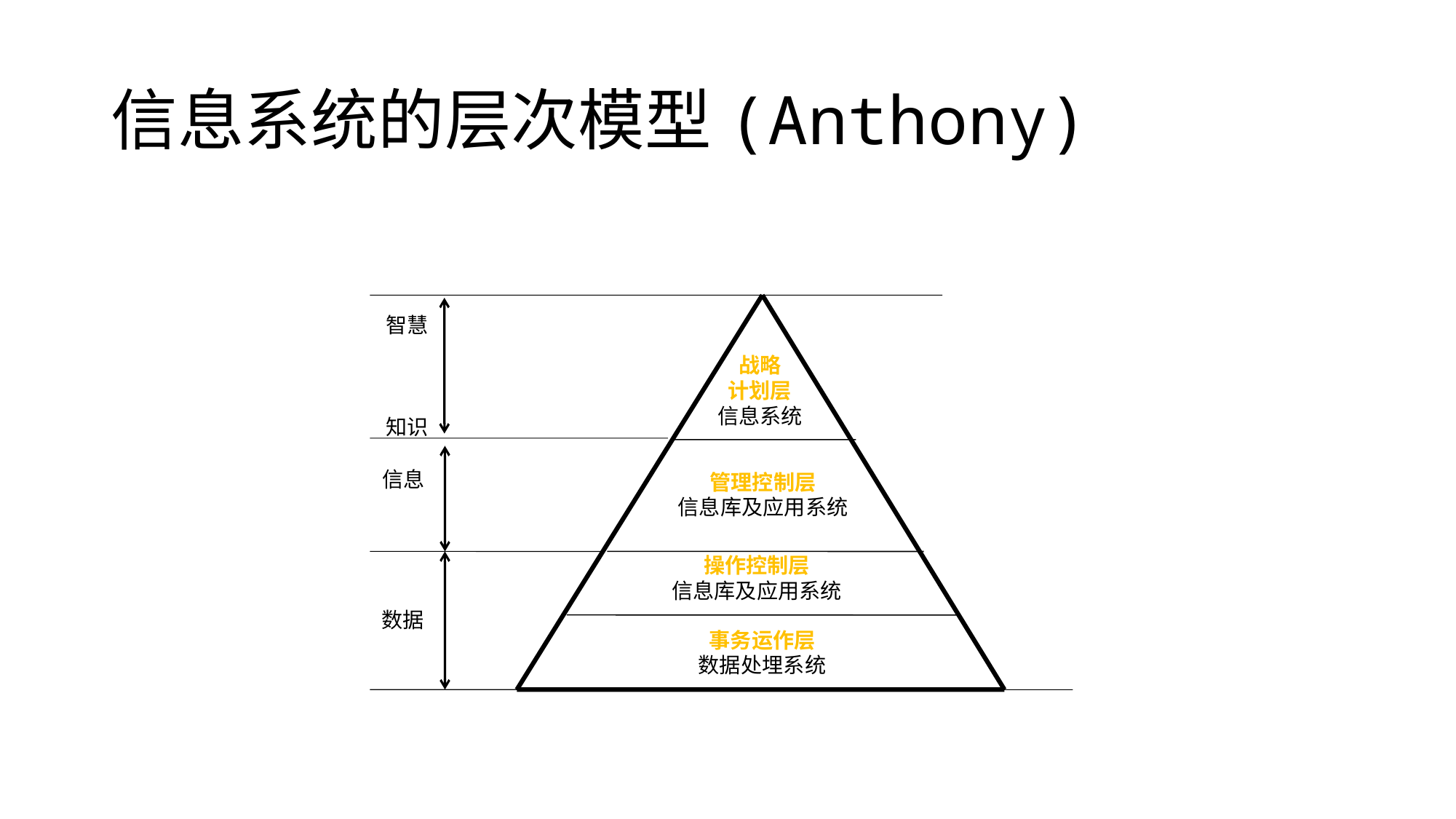

# 信息系统的层次模型(Anthony)

智慧

知识
战略
计划层
信息系统

管理控制层
信息库及应用系统
信息
操作控制层
信息库及应用系统

数据

事务运作层
数据处埋系统